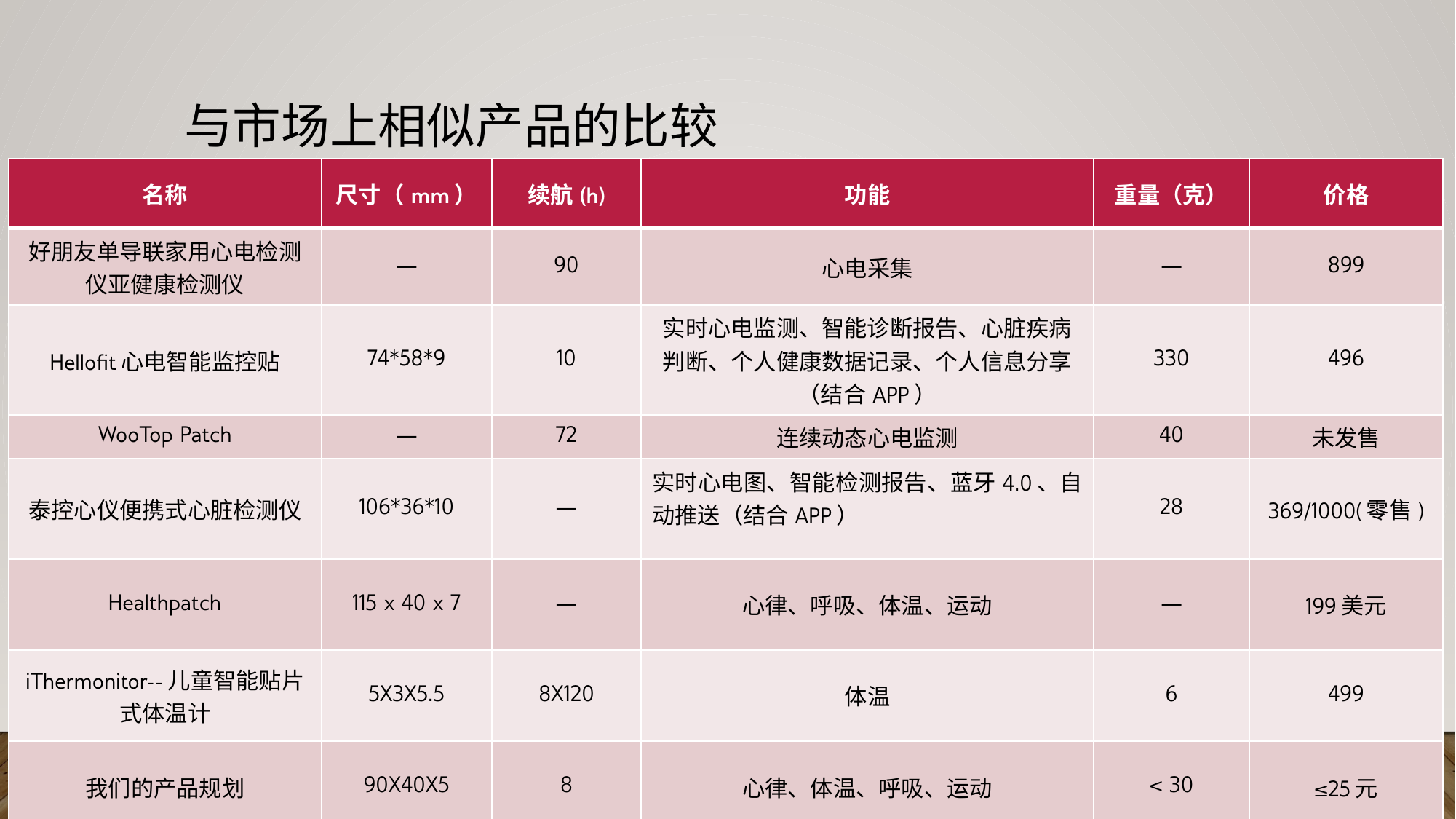

# 与市场上相似产品的比较
| 名称 | 尺寸（mm） | 续航(h) | 功能 | 重量（克） | 价格 |
| --- | --- | --- | --- | --- | --- |
| 好朋友单导联家用心电检测仪亚健康检测仪 | — | 90 | 心电采集 | — | 899 |
| Hellofit心电智能监控贴 | 74\*58\*9 | 10 | 实时心电监测、智能诊断报告、心脏疾病判断、个人健康数据记录、个人信息分享（结合APP） | 330 | 496 |
| WooTop Patch | — | 72 | 连续动态心电监测 | 40 | 未发售 |
| 泰控心仪便携式心脏检测仪 | 106\*36\*10 | — | 实时心电图、智能检测报告、蓝牙4.0、自动推送（结合APP） | 28 | 369/1000(零售) |
| Healthpatch | 115 x 40 x 7 | — | 心律、呼吸、体温、运动 | — | 199美元 |
| iThermonitor--儿童智能贴片式体温计 | 5X3X5.5 | 8X120 | 体温 | 6 | 499 |
| 我们的产品规划 | 90X40X5 | 8 | 心律、体温、呼吸、运动 | < 30 | ≤25元 |